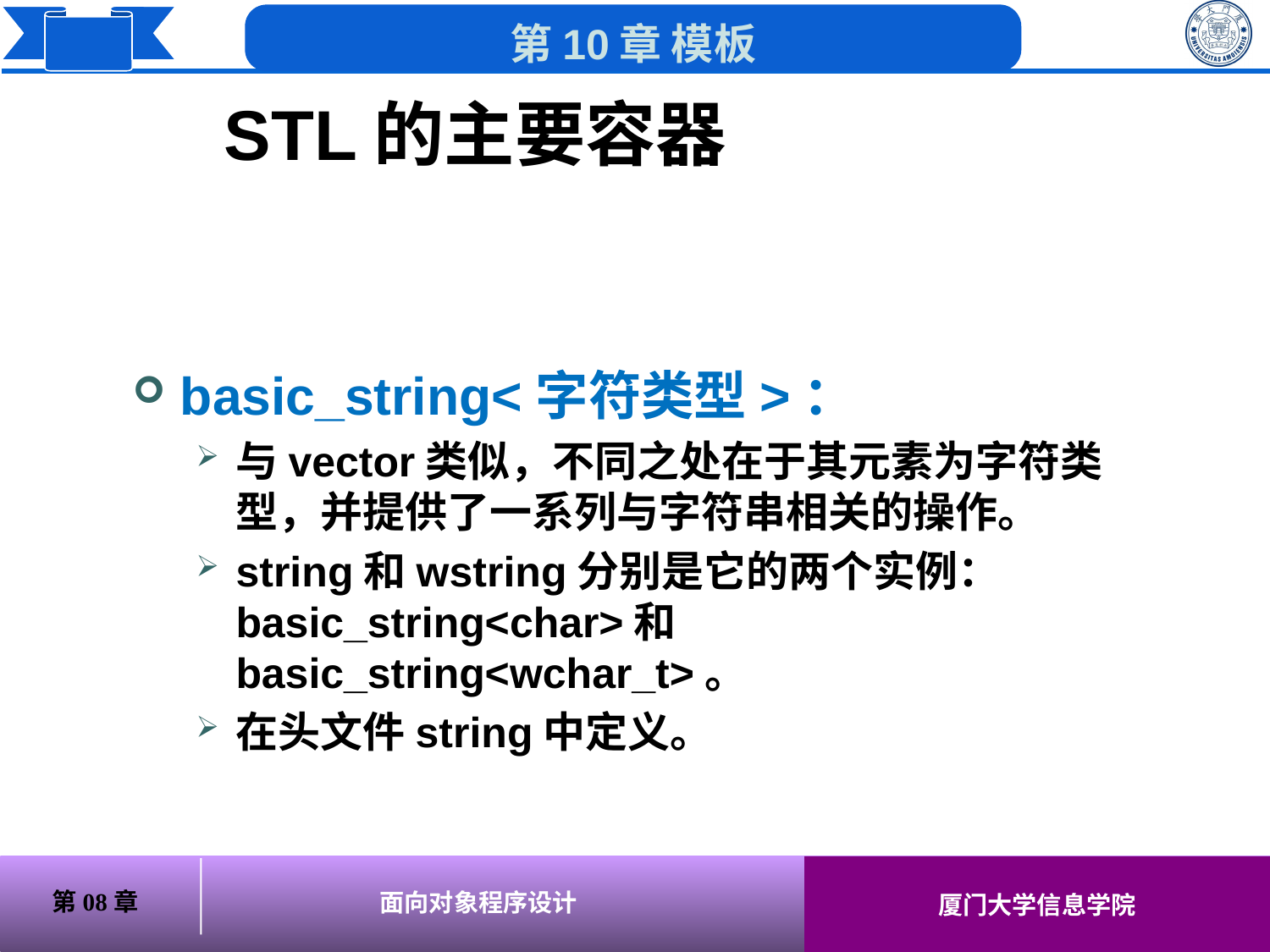

# STL的主要容器
basic_string<字符类型>：
与vector类似，不同之处在于其元素为字符类型，并提供了一系列与字符串相关的操作。
string和wstring分别是它的两个实例：basic_string<char>和basic_string<wchar_t>。
在头文件string中定义。
39